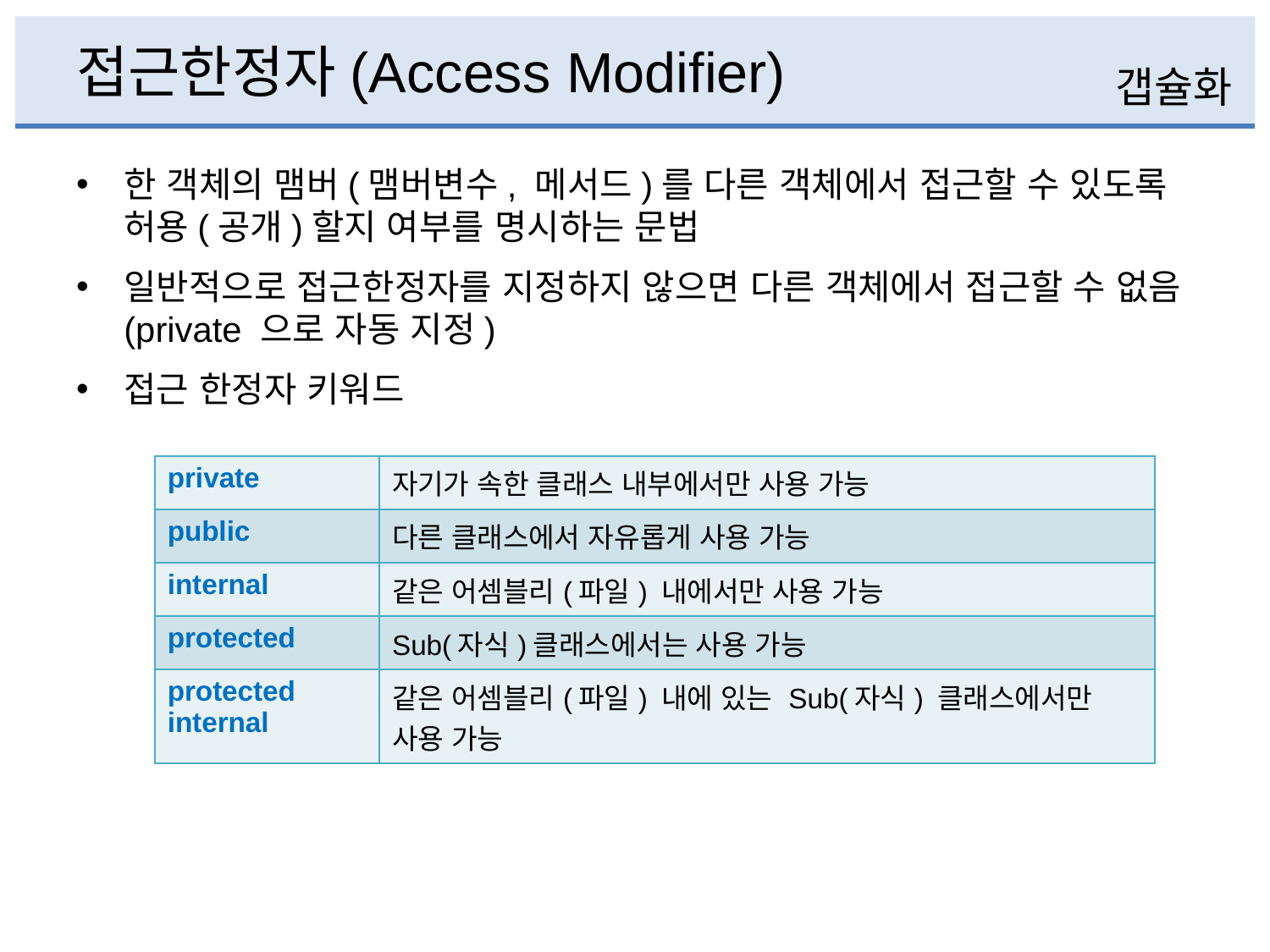

# 접근한정자(Access Modifier)
갭슐화
한 객체의 맴버(맴버변수, 메서드)를 다른 객체에서 접근할 수 있도록 허용(공개)할지 여부를 명시하는 문법
일반적으로 접근한정자를 지정하지 않으면 다른 객체에서 접근할 수 없음(private 으로 자동 지정)
접근 한정자 키워드

| private | 자기가 속한 클래스 내부에서만 사용 가능 |
| --- | --- |
| public | 다른 클래스에서 자유롭게 사용 가능 |
| internal | 같은 어셈블리(파일) 내에서만 사용 가능 |
| protected | Sub(자식)클래스에서는 사용 가능 |
| protected internal | 같은 어셈블리(파일) 내에 있는 Sub(자식) 클래스에서만 사용 가능 |